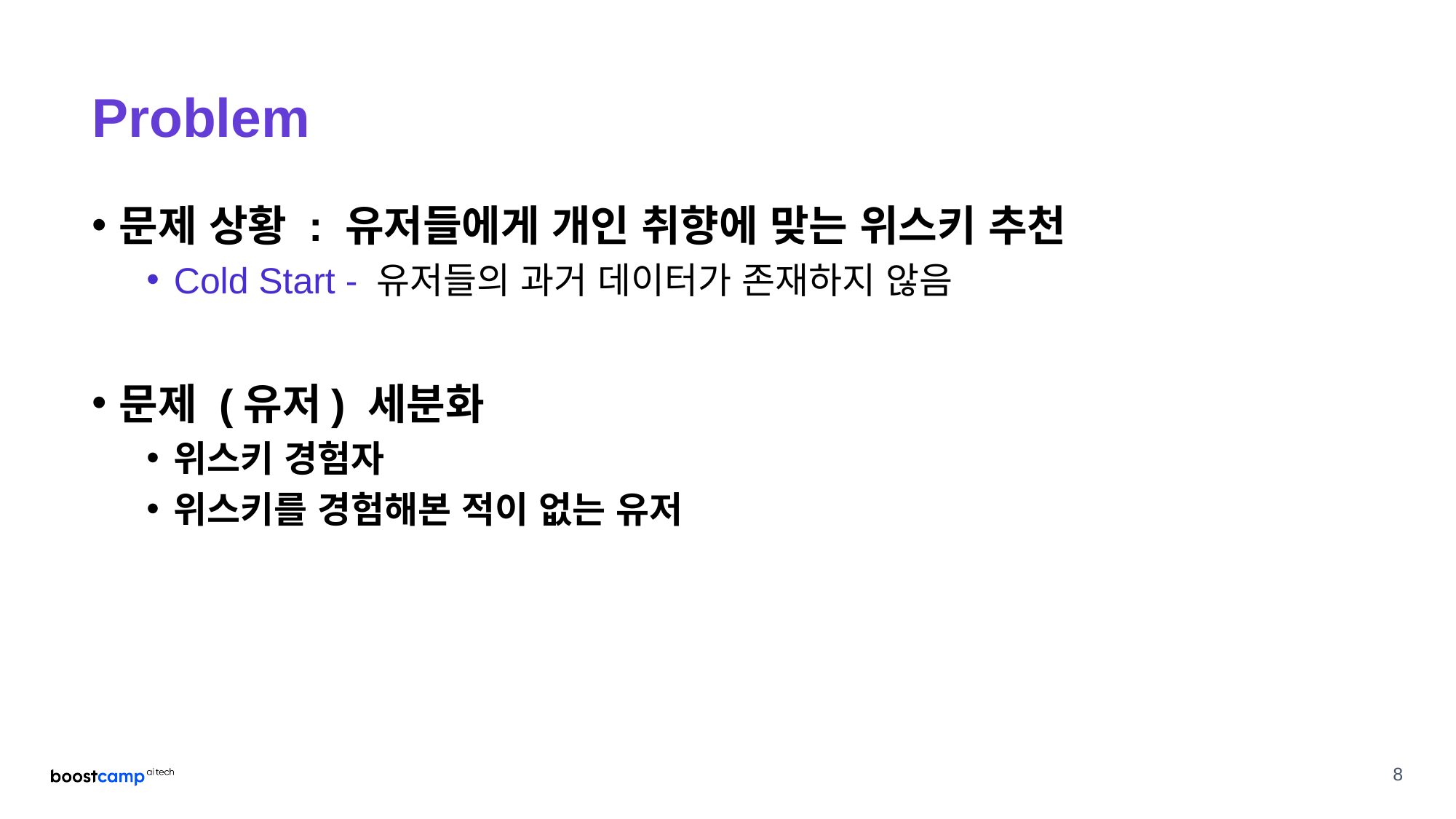

# Problem
문제 상황 : 유저들에게 개인 취향에 맞는 위스키 추천
Cold Start - 유저들의 과거 데이터가 존재하지 않음

문제 (유저) 세분화
위스키 경험자
위스키를 경험해본 적이 없는 유저
8